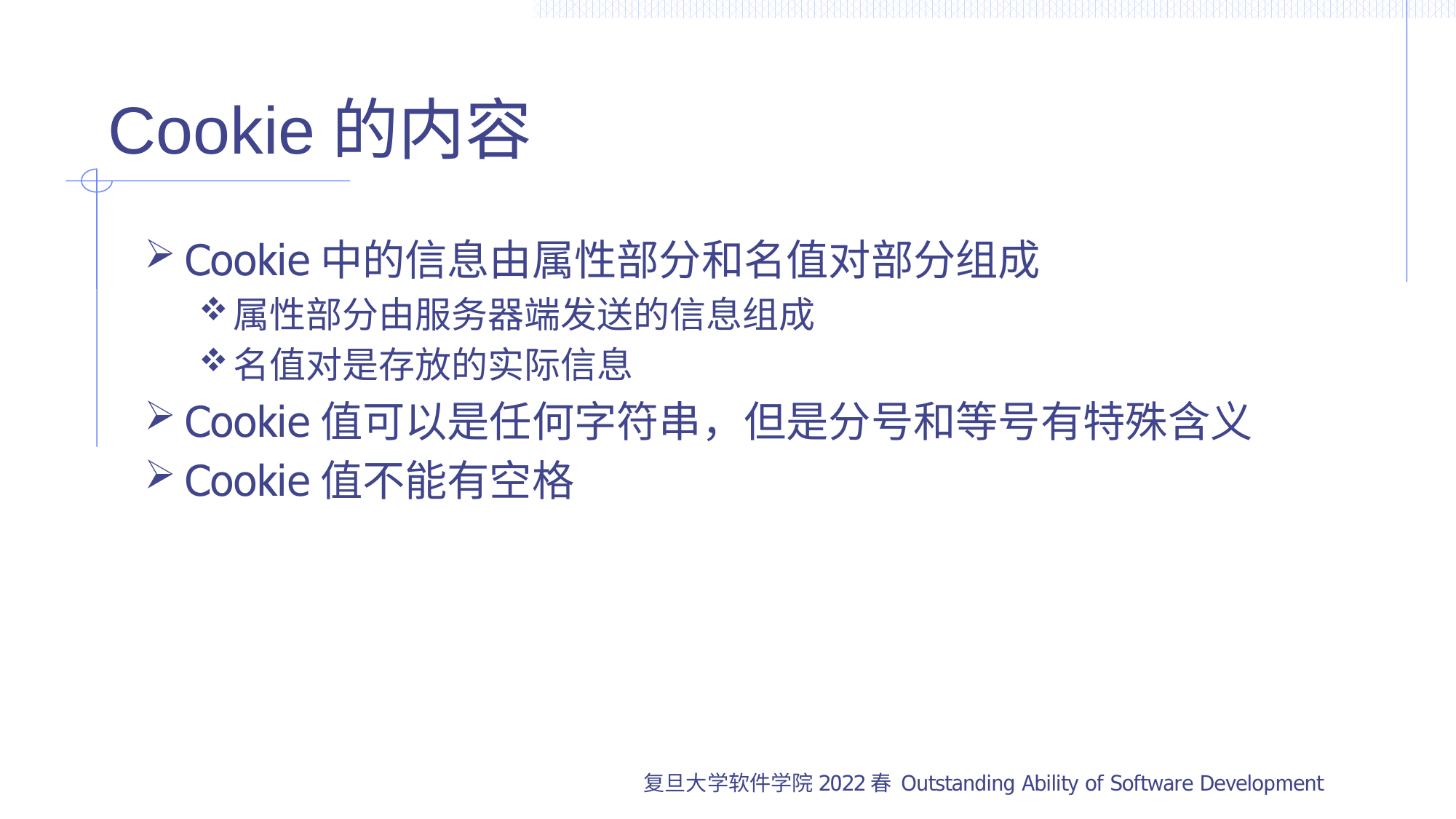

# Cookie的内容
Cookie中的信息由属性部分和名值对部分组成
属性部分由服务器端发送的信息组成
名值对是存放的实际信息
Cookie值可以是任何字符串，但是分号和等号有特殊含义
Cookie值不能有空格